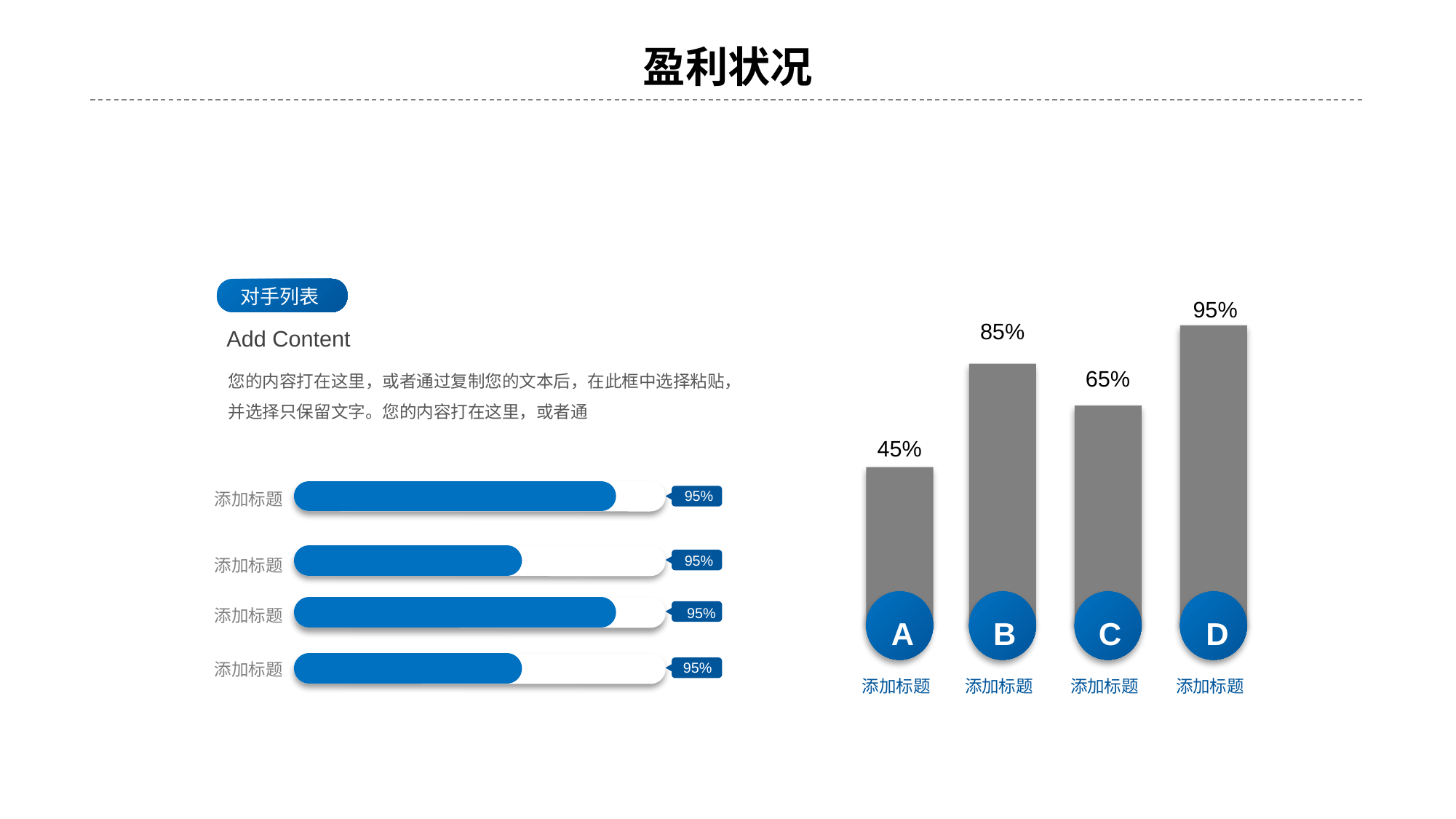

盈利状况
对手列表

Add Content
您的内容打在这里，或者通过复制您的文本后，在此框中选择粘贴，并选择只保留文字。您的内容打在这里，或者通
95%
85%

65%

45%

95%

添加标题
95%

添加标题
95%

添加标题
添加标题
95%

A
添加标题

B
添加标题

C
添加标题

D
添加标题